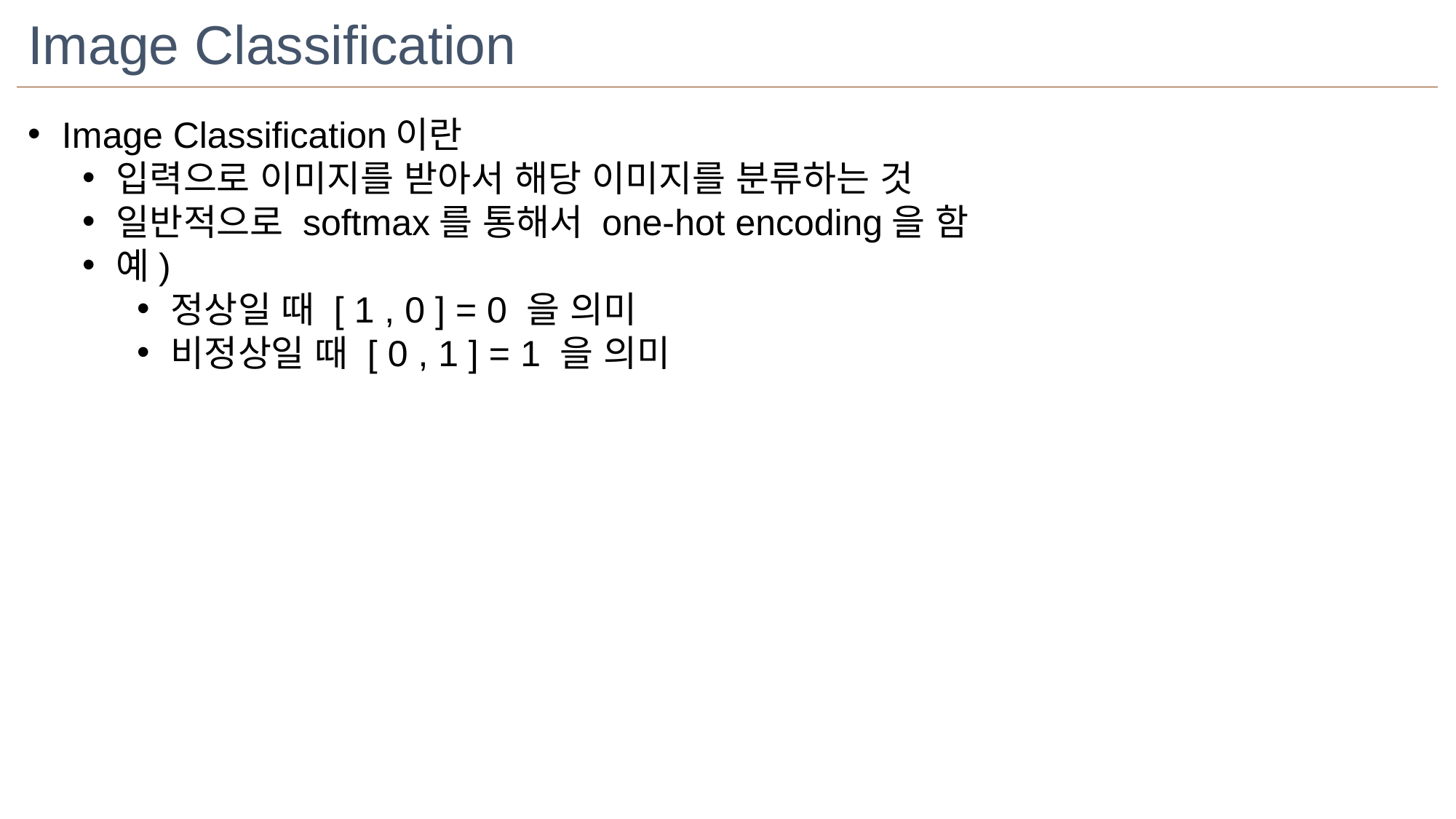

Image Classification
Image Classification이란
입력으로 이미지를 받아서 해당 이미지를 분류하는 것
일반적으로 softmax를 통해서 one-hot encoding을 함
예)
정상일 때 [ 1 , 0 ] = 0 을 의미
비정상일 때 [ 0 , 1 ] = 1 을 의미